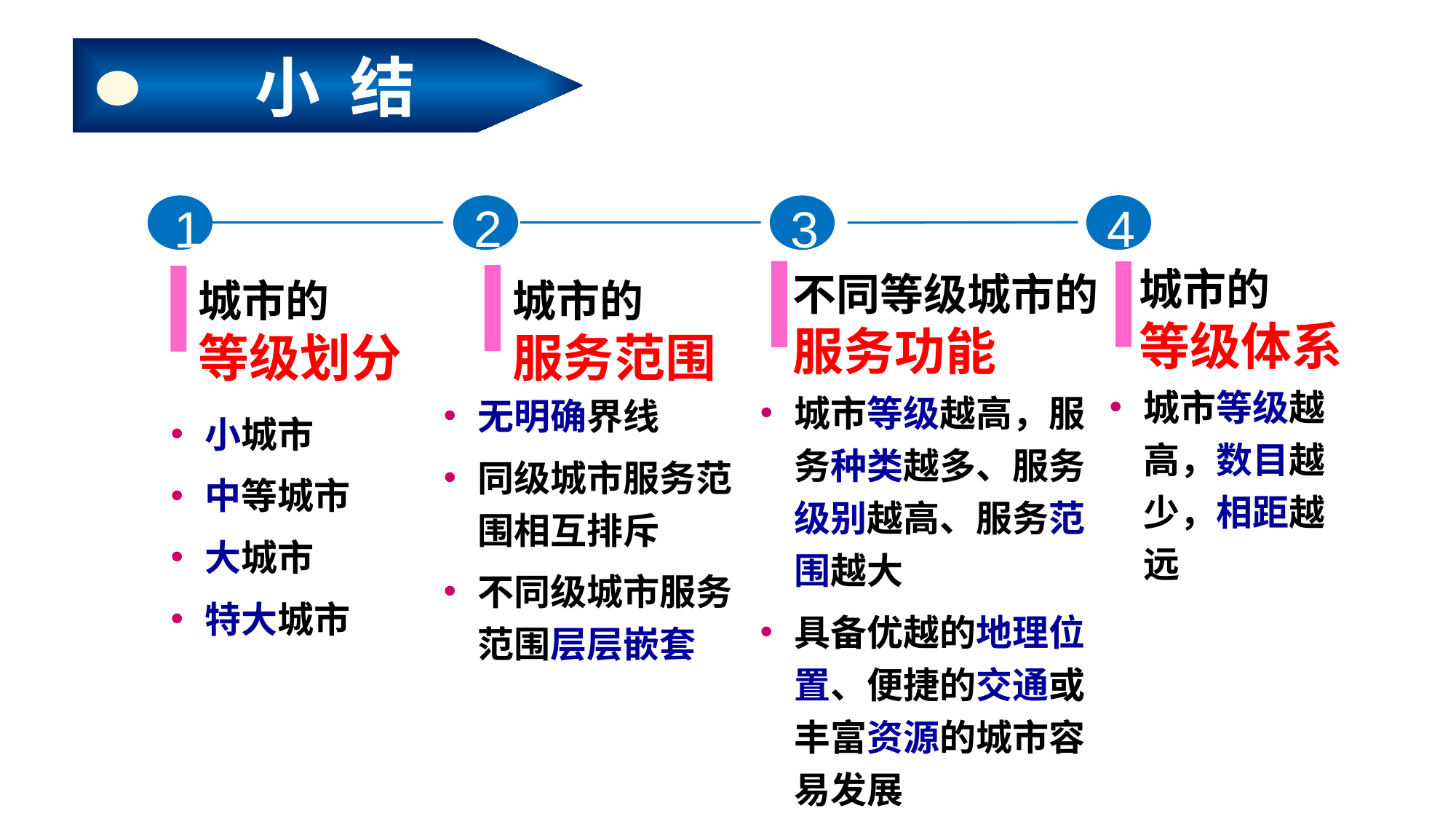

# 小  结

2

4

1

3

城市的
等级体系

不同等级城市的
服务功能

城市的
等级划分
城市的
服务范围
城市等级越高，数目越少，相距越远
城市等级越高，服务种类越多、服务级别越高、服务范围越大
具备优越的地理位置、便捷的交通或丰富资源的城市容易发展
无明确界线
同级城市服务范围相互排斥
不同级城市服务范围层层嵌套
小城市
中等城市
大城市
特大城市